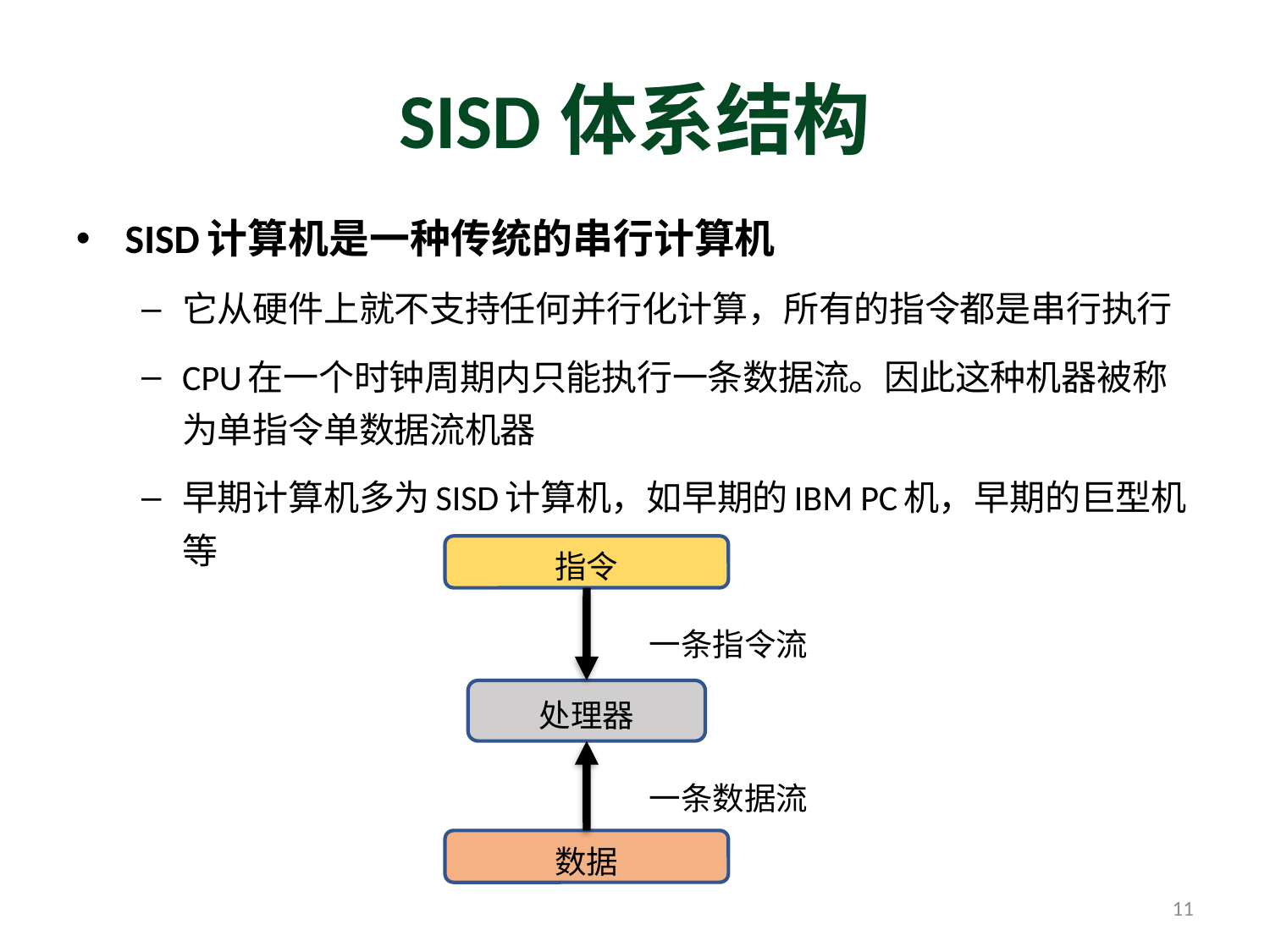

# SISD体系结构
SISD计算机是一种传统的串行计算机
它从硬件上就不支持任何并行化计算，所有的指令都是串行执行
CPU在一个时钟周期内只能执行一条数据流。因此这种机器被称为单指令单数据流机器
早期计算机多为SISD计算机，如早期的IBM PC机，早期的巨型机等

指令
一条指令流

处理器
一条数据流

数据
11